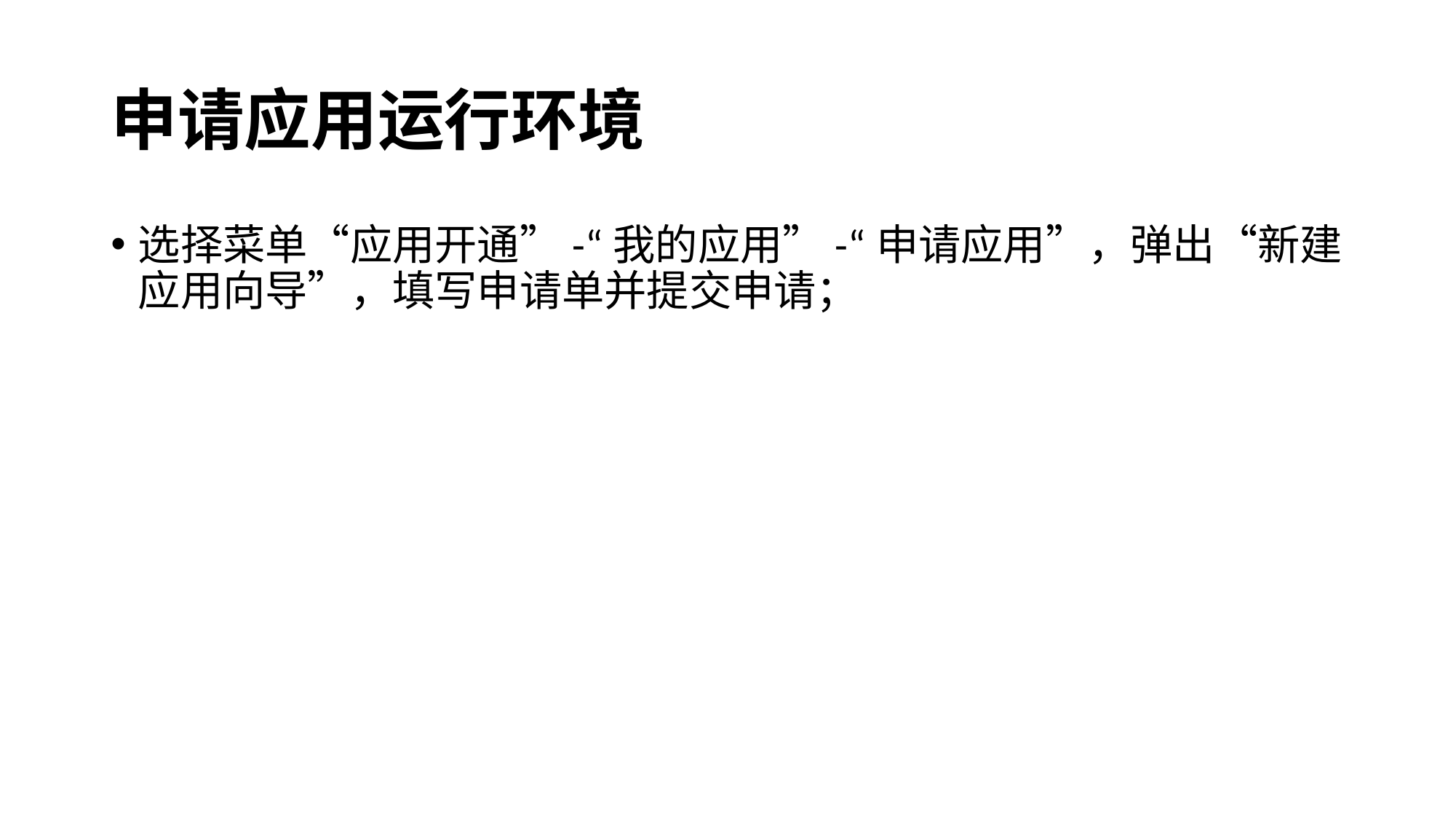

# 申请应用运行环境
选择菜单“应用开通”-“我的应用”-“申请应用”，弹出“新建应用向导”，填写申请单并提交申请；